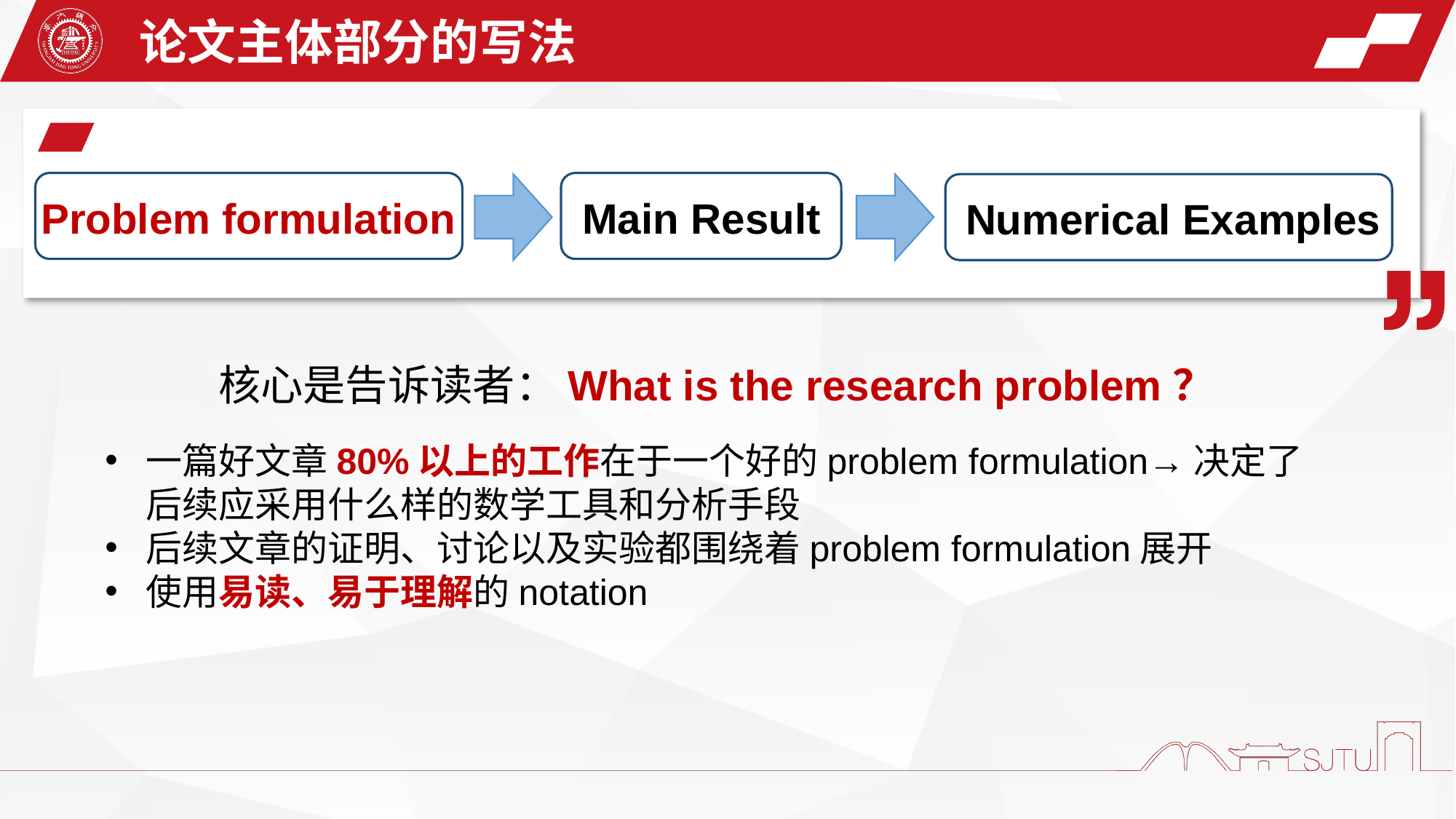

论文主体部分的写法

Problem formulation
Main Result
Numerical Examples

核心是告诉读者：What is the research problem？
一篇好文章80%以上的工作在于一个好的problem formulation→决定了后续应采用什么样的数学工具和分析手段
后续文章的证明、讨论以及实验都围绕着problem formulation展开
使用易读、易于理解的notation